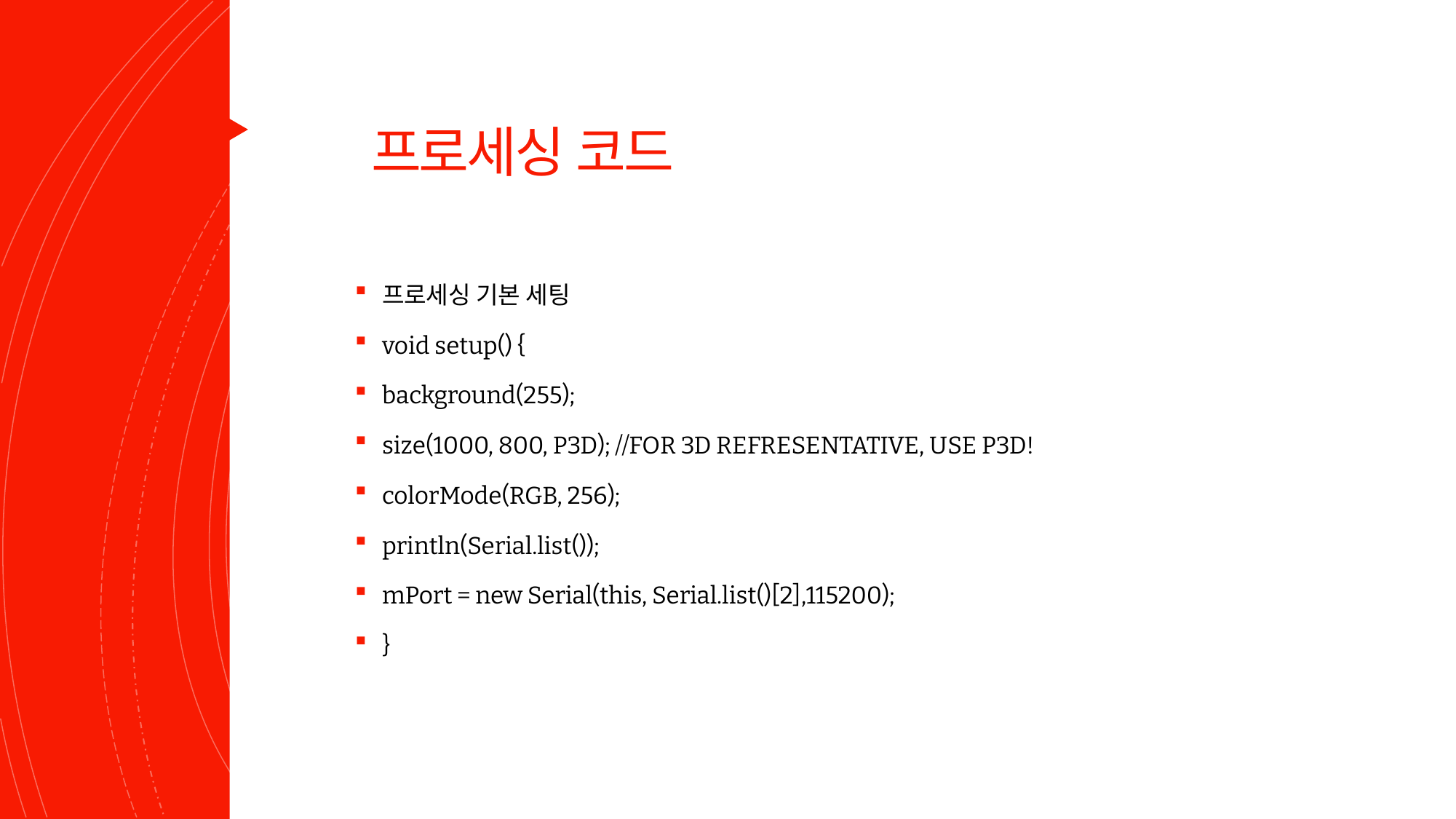

# 프로세싱 코드

프로세싱 기본 세팅
void setup() {
background(255);
size(1000, 800, P3D); //FOR 3D REFRESENTATIVE, USE P3D!
colorMode(RGB, 256);
println(Serial.list());
mPort = new Serial(this, Serial.list()[2],115200);
}